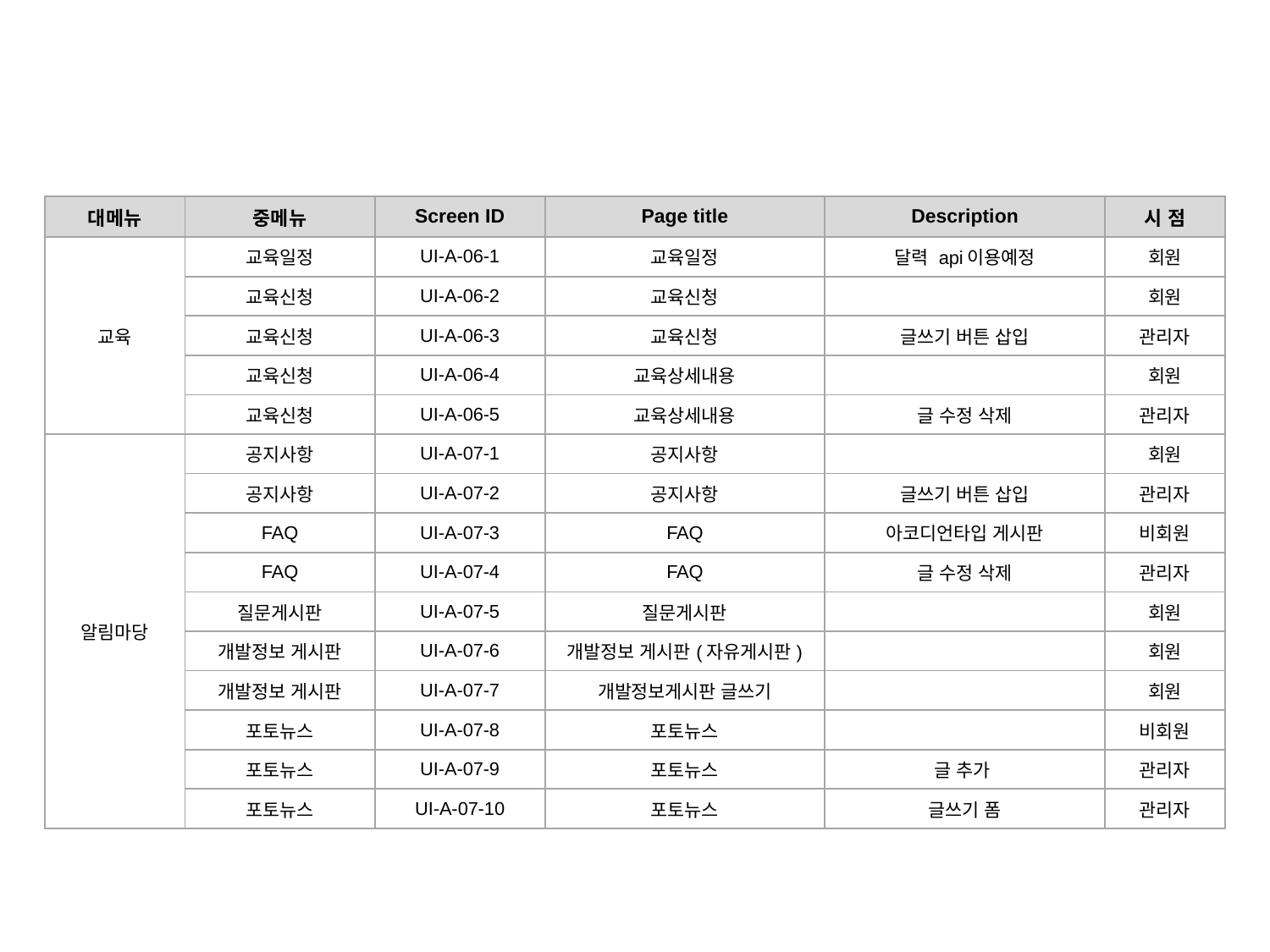

| 대메뉴 | 중메뉴 | Screen ID | Page title | Description | 시 점 |
| --- | --- | --- | --- | --- | --- |
| 교육 | 교육일정 | UI-A-06-1 | 교육일정 | 달력 api이용예정 | 회원 |
|  | 교육신청 | UI-A-06-2 | 교육신청 |  | 회원 |
|  | 교육신청 | UI-A-06-3 | 교육신청 | 글쓰기 버튼 삽입 | 관리자 |
|  | 교육신청 | UI-A-06-4 | 교육상세내용 |  | 회원 |
|  | 교육신청 | UI-A-06-5 | 교육상세내용 | 글 수정 삭제 | 관리자 |
| 알림마당 | 공지사항 | UI-A-07-1 | 공지사항 |  | 회원 |
|  | 공지사항 | UI-A-07-2 | 공지사항 | 글쓰기 버튼 삽입 | 관리자 |
|  | FAQ | UI-A-07-3 | FAQ | 아코디언타입 게시판 | 비회원 |
|  | FAQ | UI-A-07-4 | FAQ | 글 수정 삭제 | 관리자 |
|  | 질문게시판 | UI-A-07-5 | 질문게시판 |  | 회원 |
|  | 개발정보 게시판 | UI-A-07-6 | 개발정보 게시판(자유게시판) |  | 회원 |
|  | 개발정보 게시판 | UI-A-07-7 | 개발정보게시판 글쓰기 |  | 회원 |
|  | 포토뉴스 | UI-A-07-8 | 포토뉴스 |  | 비회원 |
|  | 포토뉴스 | UI-A-07-9 | 포토뉴스 | 글 추가 | 관리자 |
|  | 포토뉴스 | UI-A-07-10 | 포토뉴스 | 글쓰기 폼 | 관리자 |